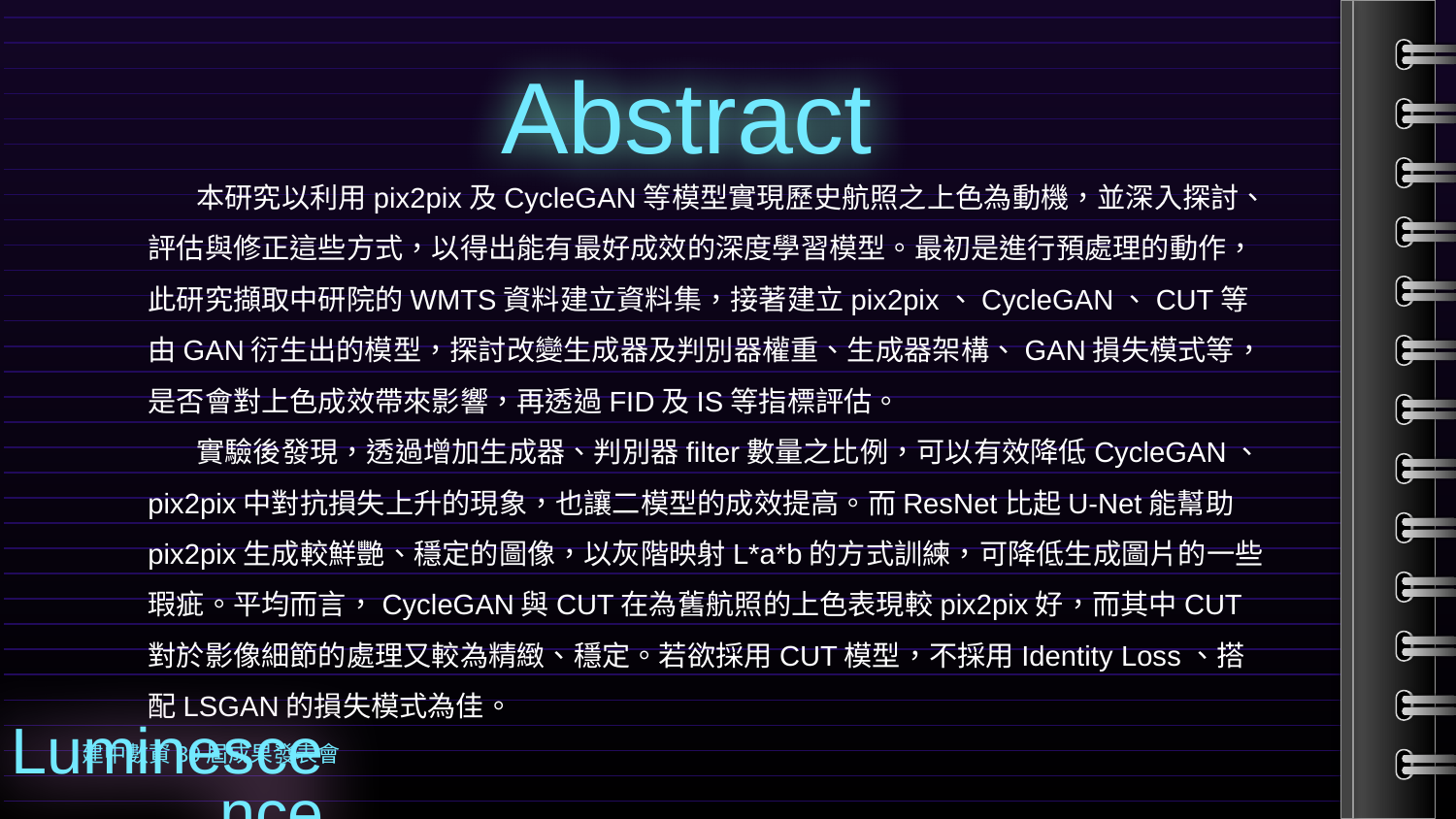

Abstract
本研究以利用pix2pix及CycleGAN等模型實現歷史航照之上色為動機，並深入探討、評估與修正這些方式，以得出能有最好成效的深度學習模型。最初是進行預處理的動作，此研究擷取中研院的WMTS資料建立資料集，接著建立pix2pix、CycleGAN、CUT等由GAN衍生出的模型，探討改變生成器及判別器權重、生成器架構、GAN損失模式等，是否會對上色成效帶來影響，再透過FID及IS等指標評估。
實驗後發現，透過增加生成器、判別器filter數量之比例，可以有效降低CycleGAN、pix2pix中對抗損失上升的現象，也讓二模型的成效提高。而ResNet比起U-Net能幫助pix2pix生成較鮮艷、穩定的圖像，以灰階映射L*a*b的方式訓練，可降低生成圖片的一些瑕疵。平均而言，CycleGAN與CUT在為舊航照的上色表現較pix2pix好，而其中CUT對於影像細節的處理又較為精緻、穩定。若欲採用CUT模型，不採用Identity Loss、搭配LSGAN的損失模式為佳。

建中數資39屆成果發表會
Luminescence